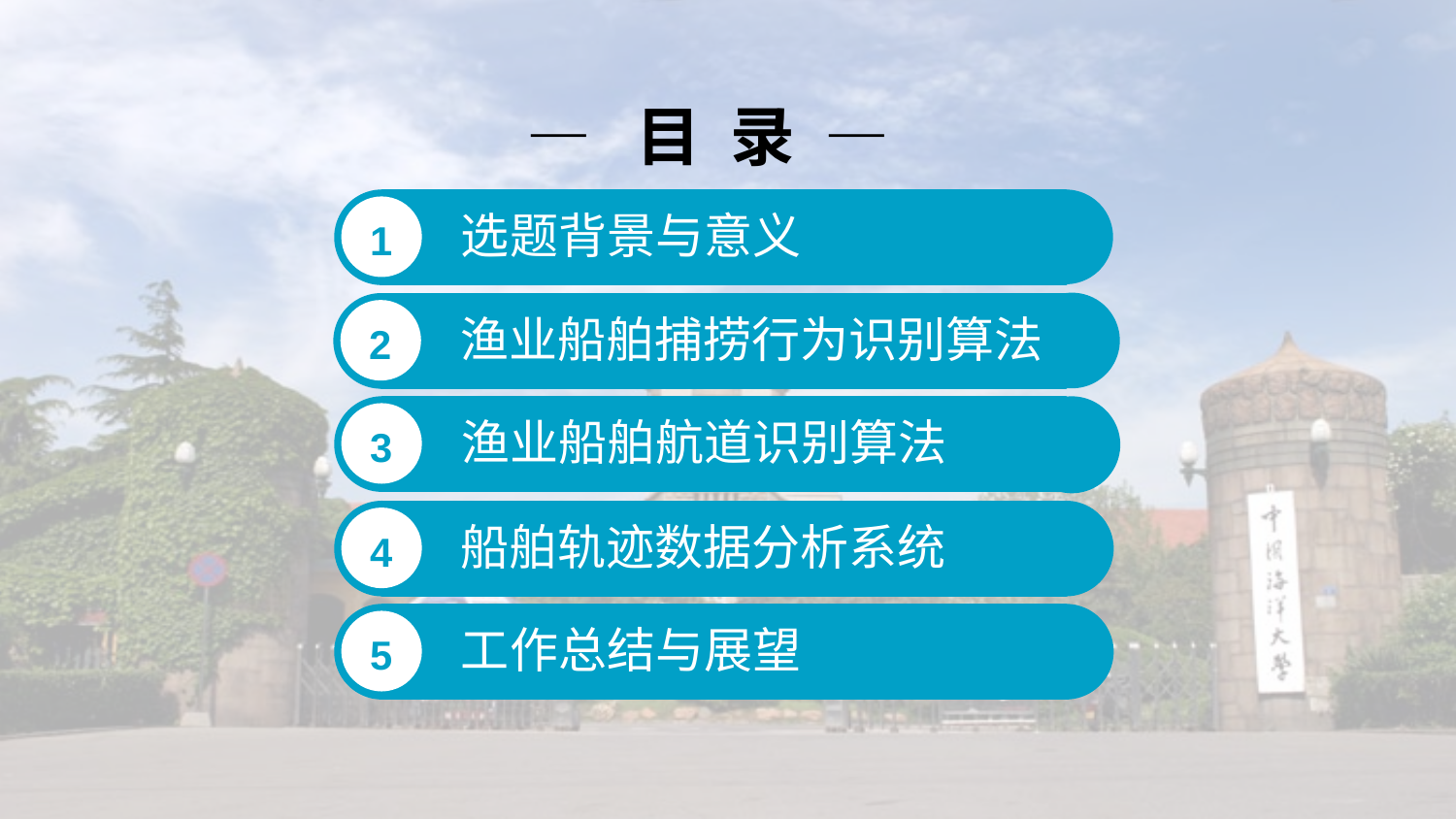

—  目  录  —

选题背景与意义
1

渔业船舶捕捞行为识别算法
2

渔业船舶航道识别算法
3

船舶轨迹数据分析系统
4

工作总结与展望
5